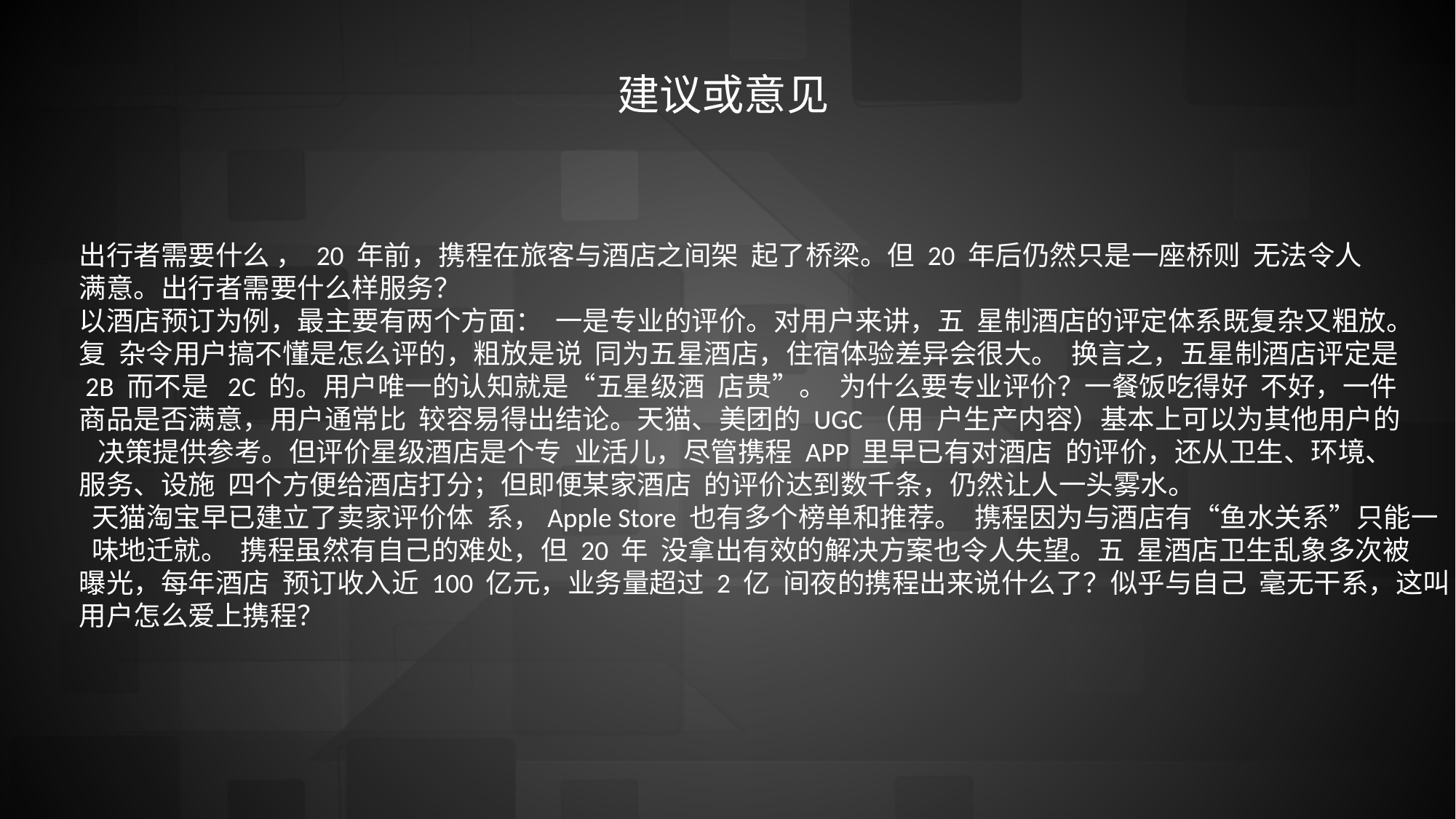

建议或意见
出行者需要什么 ， 20 年前，携程在旅客与酒店之间架  起了桥梁。但 20 年后仍然只是一座桥则  无法令人
满意。出行者需要什么样服务？
以酒店预订为例，最主要有两个方面：  一是专业的评价。对用户来讲，五  星制酒店的评定体系既复杂又粗放。
复  杂令用户搞不懂是怎么评的，粗放是说  同为五星酒店，住宿体验差异会很大。  换言之，五星制酒店评定是
 2B 而不是  2C 的。用户唯一的认知就是“五星级酒  店贵”。  为什么要专业评价？一餐饭吃得好  不好，一件
商品是否满意，用户通常比  较容易得出结论。天猫、美团的 UGC（用  户生产内容）基本上可以为其他用户的
  决策提供参考。但评价星级酒店是个专  业活儿，尽管携程 APP 里早已有对酒店  的评价，还从卫生、环境、
服务、设施  四个方便给酒店打分；但即便某家酒店  的评价达到数千条，仍然让人一头雾水。
 天猫淘宝早已建立了卖家评价体  系，Apple Store 也有多个榜单和推荐。  携程因为与酒店有“鱼水关系”只能一
 味地迁就。  携程虽然有自己的难处，但 20 年  没拿出有效的解决方案也令人失望。五  星酒店卫生乱象多次被
曝光，每年酒店  预订收入近 100 亿元，业务量超过 2 亿  间夜的携程出来说什么了？似乎与自己  毫无干系，这叫
用户怎么爱上携程？